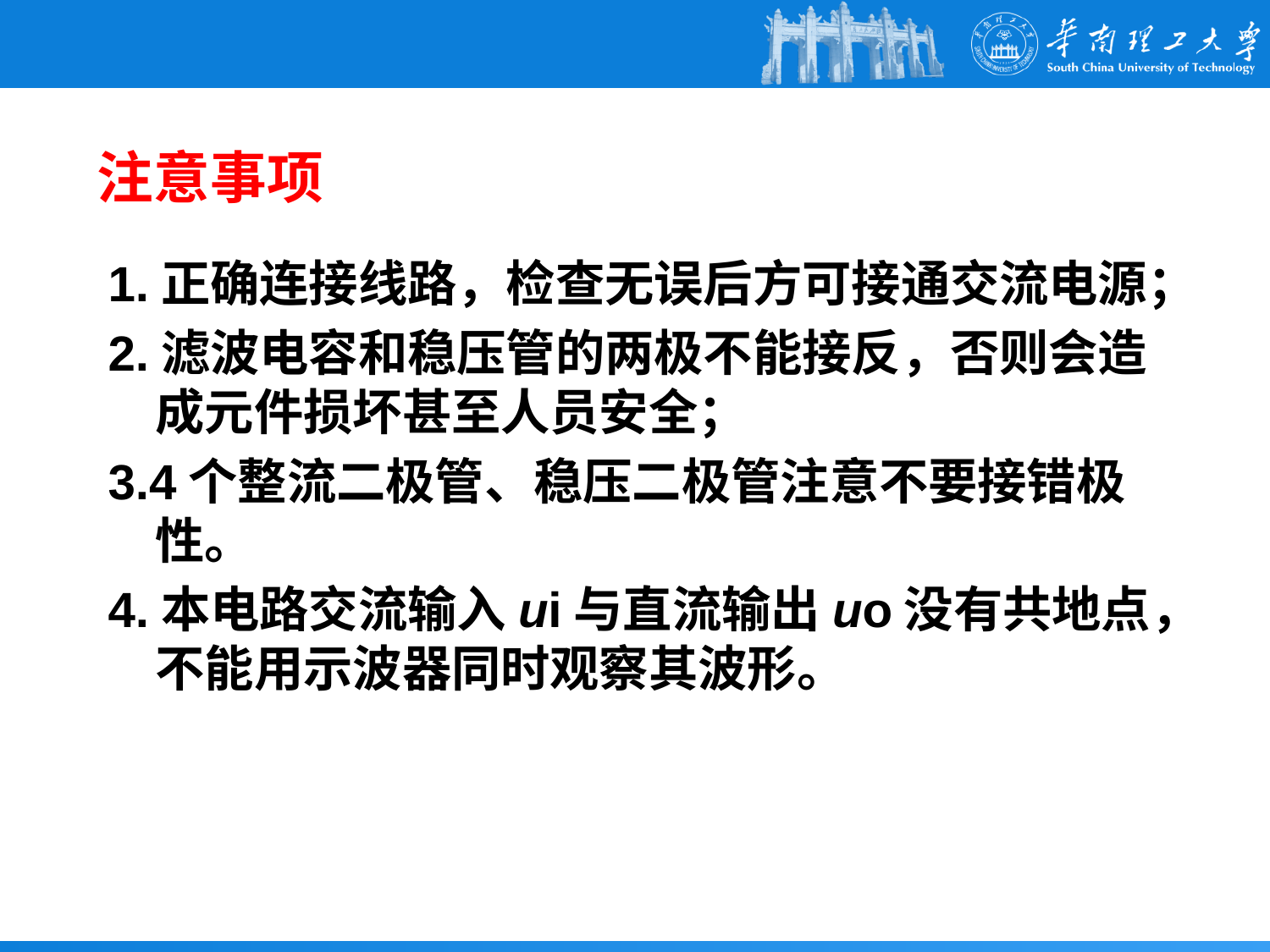

# 注意事项
1.正确连接线路，检查无误后方可接通交流电源；
2.滤波电容和稳压管的两极不能接反，否则会造成元件损坏甚至人员安全；
3.4个整流二极管、稳压二极管注意不要接错极性。
4.本电路交流输入ui与直流输出uo没有共地点，不能用示波器同时观察其波形。